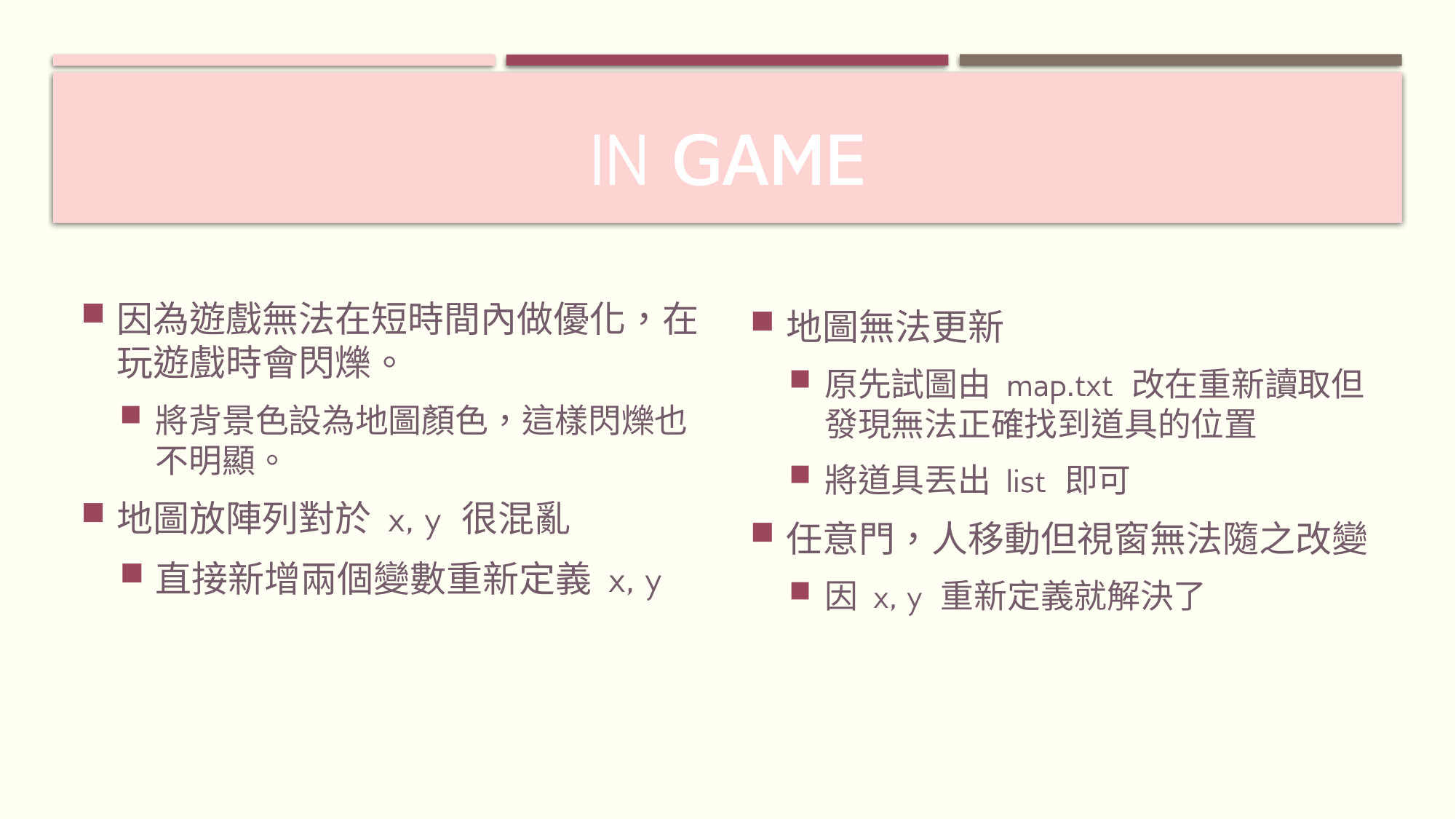

# In Game
因為遊戲無法在短時間內做優化，在玩遊戲時會閃爍。
將背景色設為地圖顏色，這樣閃爍也不明顯。
地圖放陣列對於 x, y 很混亂
直接新增兩個變數重新定義 x, y

地圖無法更新
原先試圖由 map.txt 改在重新讀取但發現無法正確找到道具的位置
將道具丟出 list 即可
任意門，人移動但視窗無法隨之改變
因 x, y 重新定義就解決了